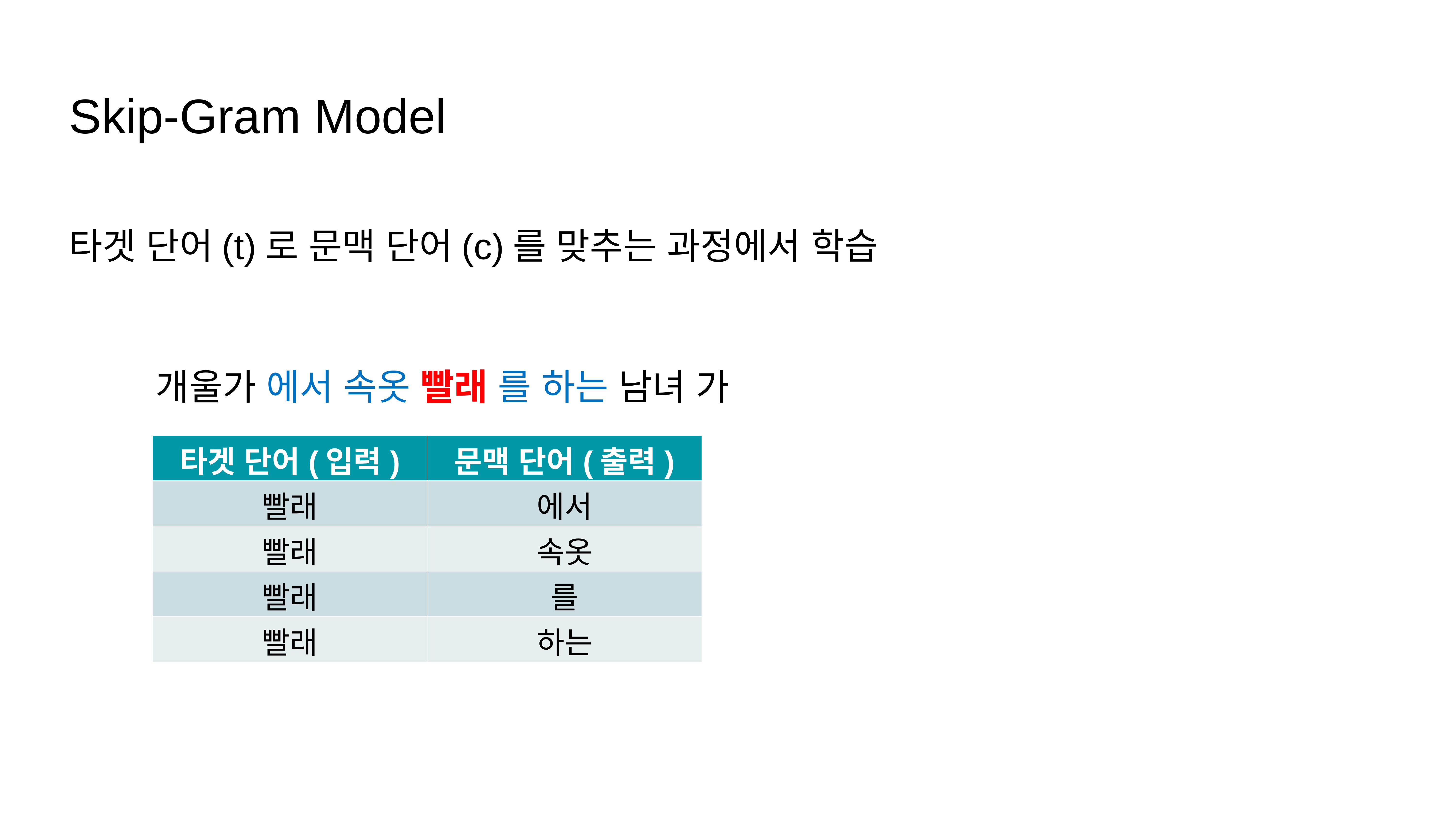

Skip-Gram Model
타겟 단어(t)로 문맥 단어(c)를 맞추는 과정에서 학습

개울가 에서 속옷 빨래 를 하는 남녀 가
| 타겟 단어(입력) | 문맥 단어(출력) |
| --- | --- |
| 빨래 | 에서 |
| 빨래 | 속옷 |
| 빨래 | 를 |
| 빨래 | 하는 |